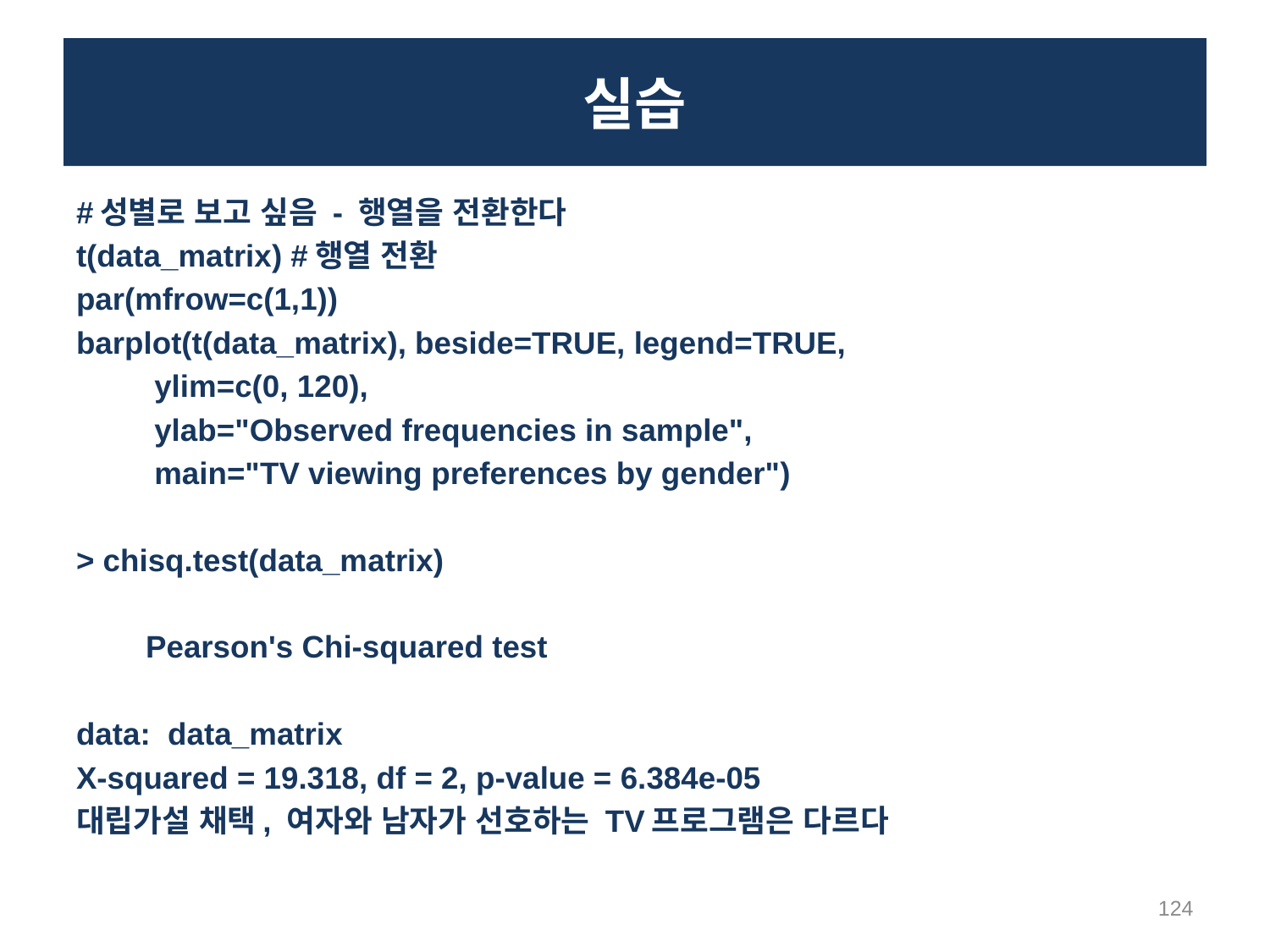

# 실습
#성별로 보고 싶음 - 행열을 전환한다
t(data_matrix) #행열 전환
par(mfrow=c(1,1))
barplot(t(data_matrix), beside=TRUE, legend=TRUE,
         ylim=c(0, 120),
         ylab="Observed frequencies in sample",
         main="TV viewing preferences by gender")

> chisq.test(data_matrix)

        Pearson's Chi-squared test

data:  data_matrix
X-squared = 19.318, df = 2, p-value = 6.384e-05
대립가설 채택, 여자와 남자가 선호하는 TV프로그램은 다르다

124